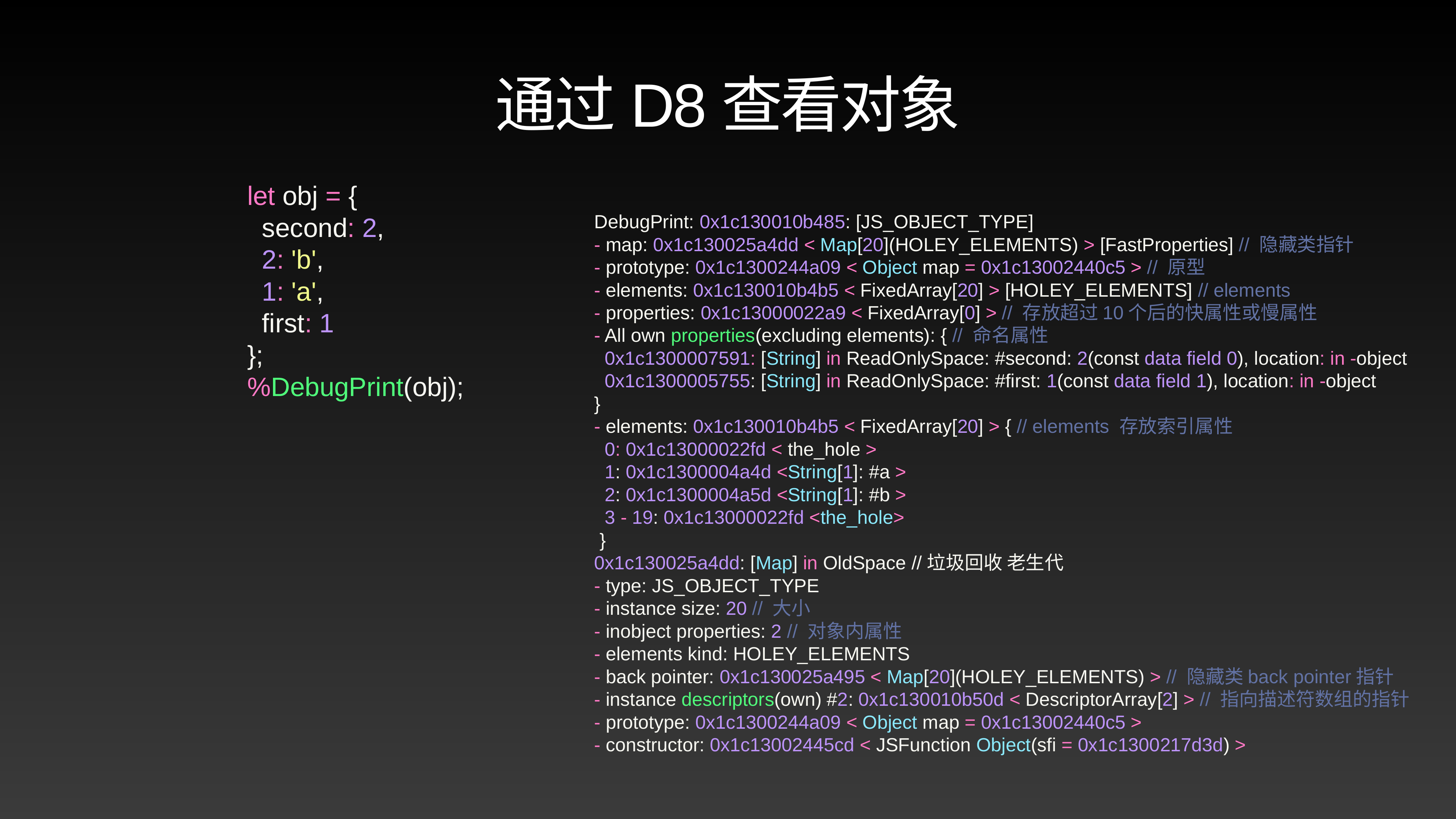

# 通过D8查看对象
DebugPrint: 0x1c130010b485: [JS_OBJECT_TYPE]
- map: 0x1c130025a4dd < Map[20](HOLEY_ELEMENTS) > [FastProperties] // 隐藏类指针
- prototype: 0x1c1300244a09 < Object map = 0x1c13002440c5 > // 原型
- elements: 0x1c130010b4b5 < FixedArray[20] > [HOLEY_ELEMENTS] // elements
- properties: 0x1c13000022a9 < FixedArray[0] > // 存放超过10个后的快属性或慢属性
- All own properties(excluding elements): { // 命名属性
  0x1c1300007591: [String] in ReadOnlySpace: #second: 2(const data field 0), location: in -object
  0x1c1300005755: [String] in ReadOnlySpace: #first: 1(const data field 1), location: in -object
}
- elements: 0x1c130010b4b5 < FixedArray[20] > { // elements 存放索引属性
  0: 0x1c13000022fd < the_hole >
  1: 0x1c1300004a4d <String[1]: #a >
  2: 0x1c1300004a5d <String[1]: #b >
  3 - 19: 0x1c13000022fd <the_hole>
 }
0x1c130025a4dd: [Map] in OldSpace //垃圾回收 老生代
- type: JS_OBJECT_TYPE
- instance size: 20 // 大小
- inobject properties: 2 // 对象内属性
- elements kind: HOLEY_ELEMENTS
- back pointer: 0x1c130025a495 < Map[20](HOLEY_ELEMENTS) > // 隐藏类back pointer指针
- instance descriptors(own) #2: 0x1c130010b50d < DescriptorArray[2] > // 指向描述符数组的指针
- prototype: 0x1c1300244a09 < Object map = 0x1c13002440c5 >
- constructor: 0x1c13002445cd < JSFunction Object(sfi = 0x1c1300217d3d) >
let obj = {
  second: 2,
  2: 'b',
  1: 'a',
  first: 1
};
%DebugPrint(obj);